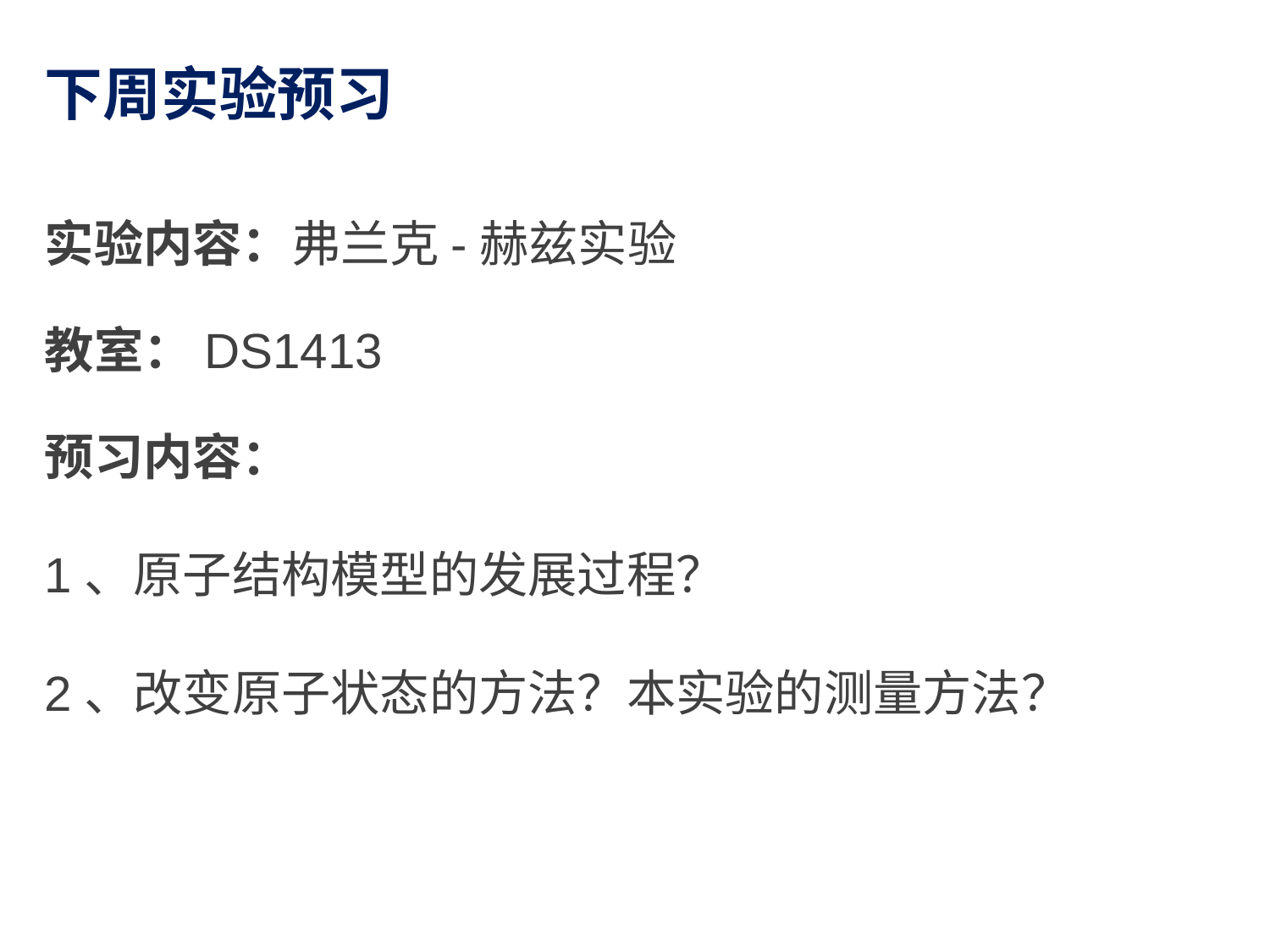

# 下周实验预习
实验内容：弗兰克-赫兹实验
教室：DS1413
预习内容：
1、原子结构模型的发展过程？
2、改变原子状态的方法？本实验的测量方法？